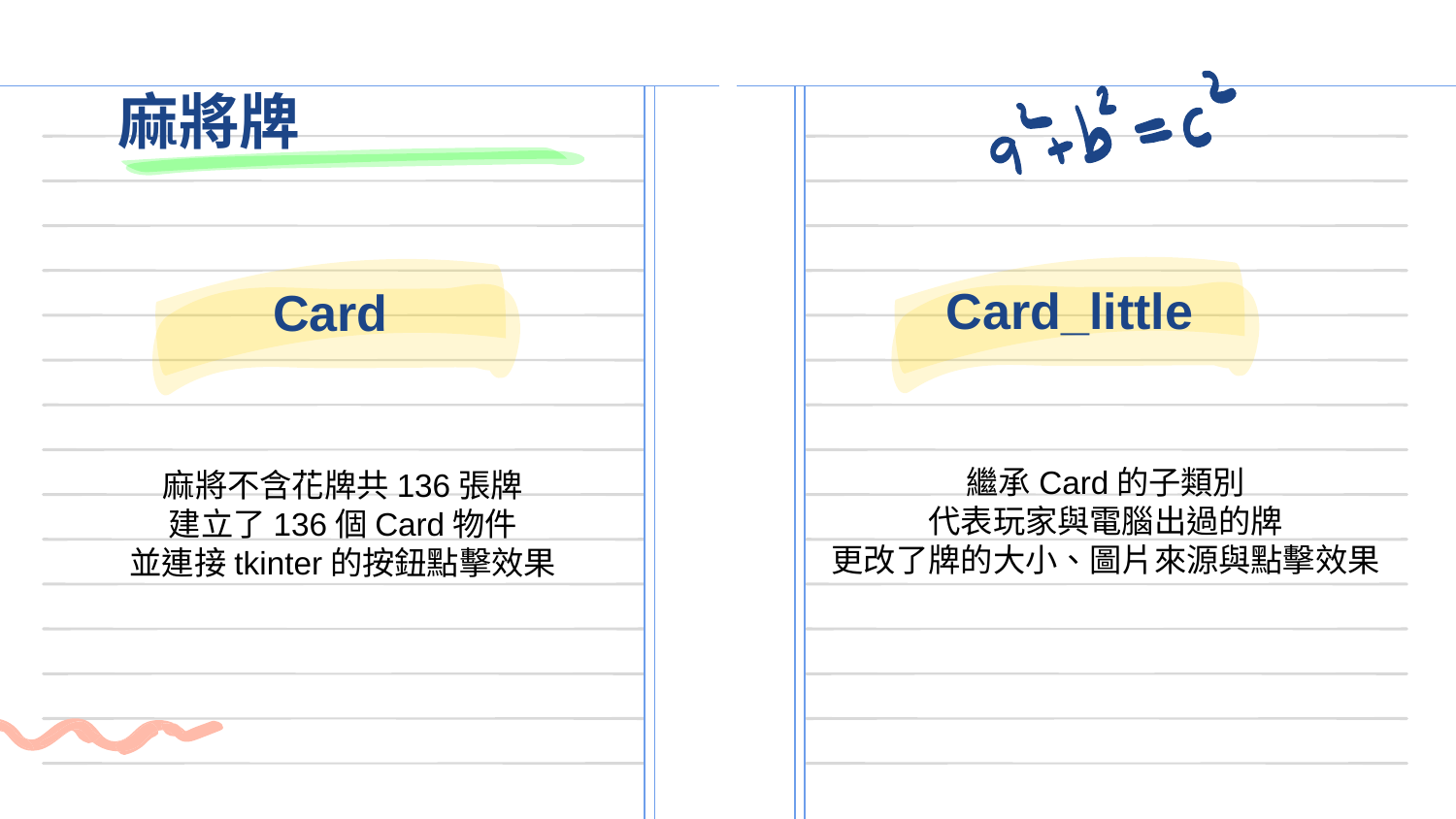

# 麻將牌

Card_little
Card
繼承Card的子類別
代表玩家與電腦出過的牌
更改了牌的大小、圖片來源與點擊效果
麻將不含花牌共136張牌
建立了136個Card物件
並連接tkinter的按鈕點擊效果